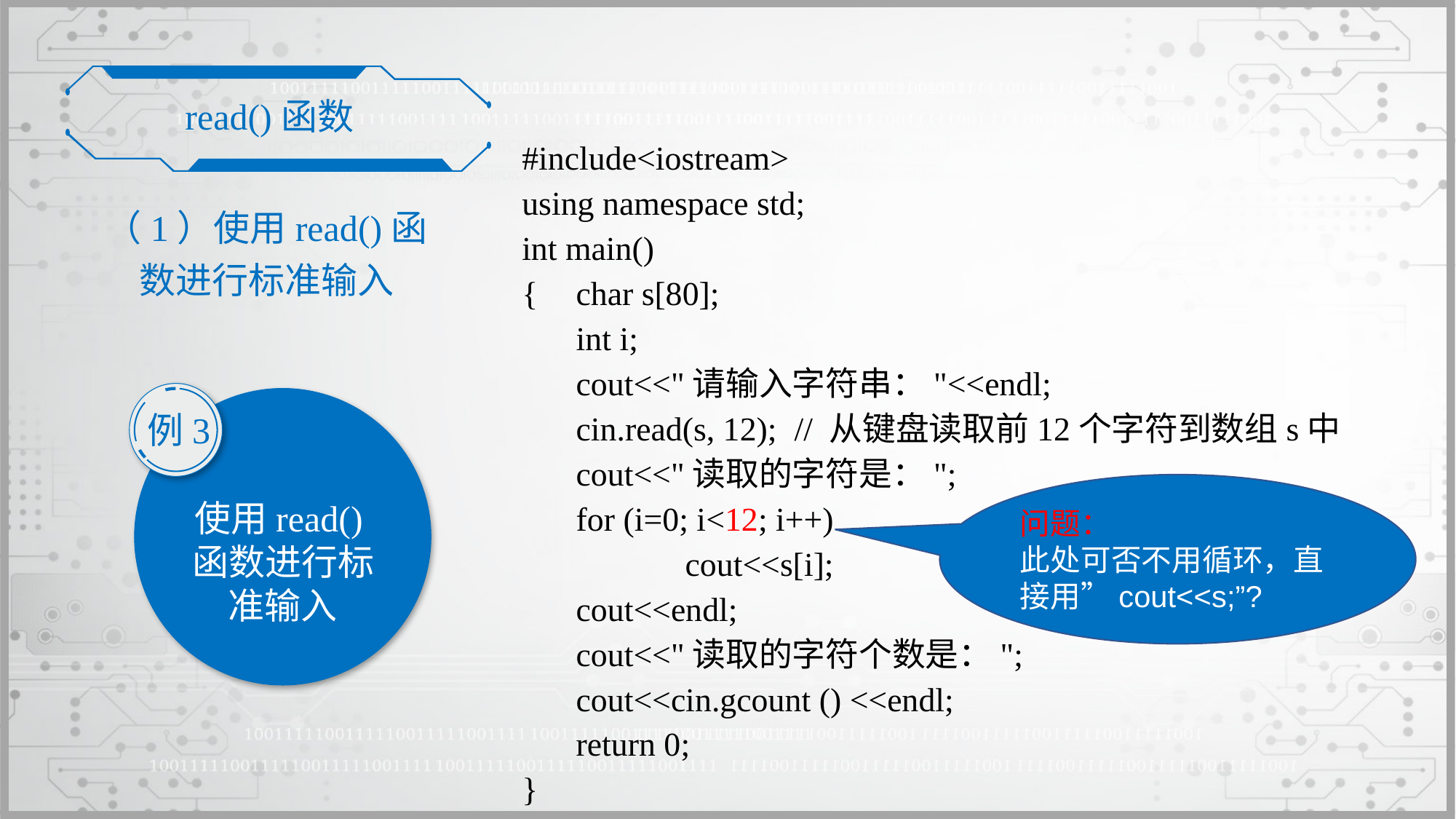

read()函数
#include<iostream>
using namespace std;
int main()
{	char s[80];
	int i;
	cout<<"请输入字符串："<<endl;
	cin.read(s, 12);	// 从键盘读取前12个字符到数组s中
	cout<<"读取的字符是：";
	for (i=0; i<12; i++)
		cout<<s[i];
	cout<<endl;
	cout<<"读取的字符个数是：";
	cout<<cin.gcount () <<endl;
	return 0;
}
（1）使用read()函数进行标准输入

例3

使用read()函数进行标准输入
问题：
此处可否不用循环，直接用”cout<<s;”?